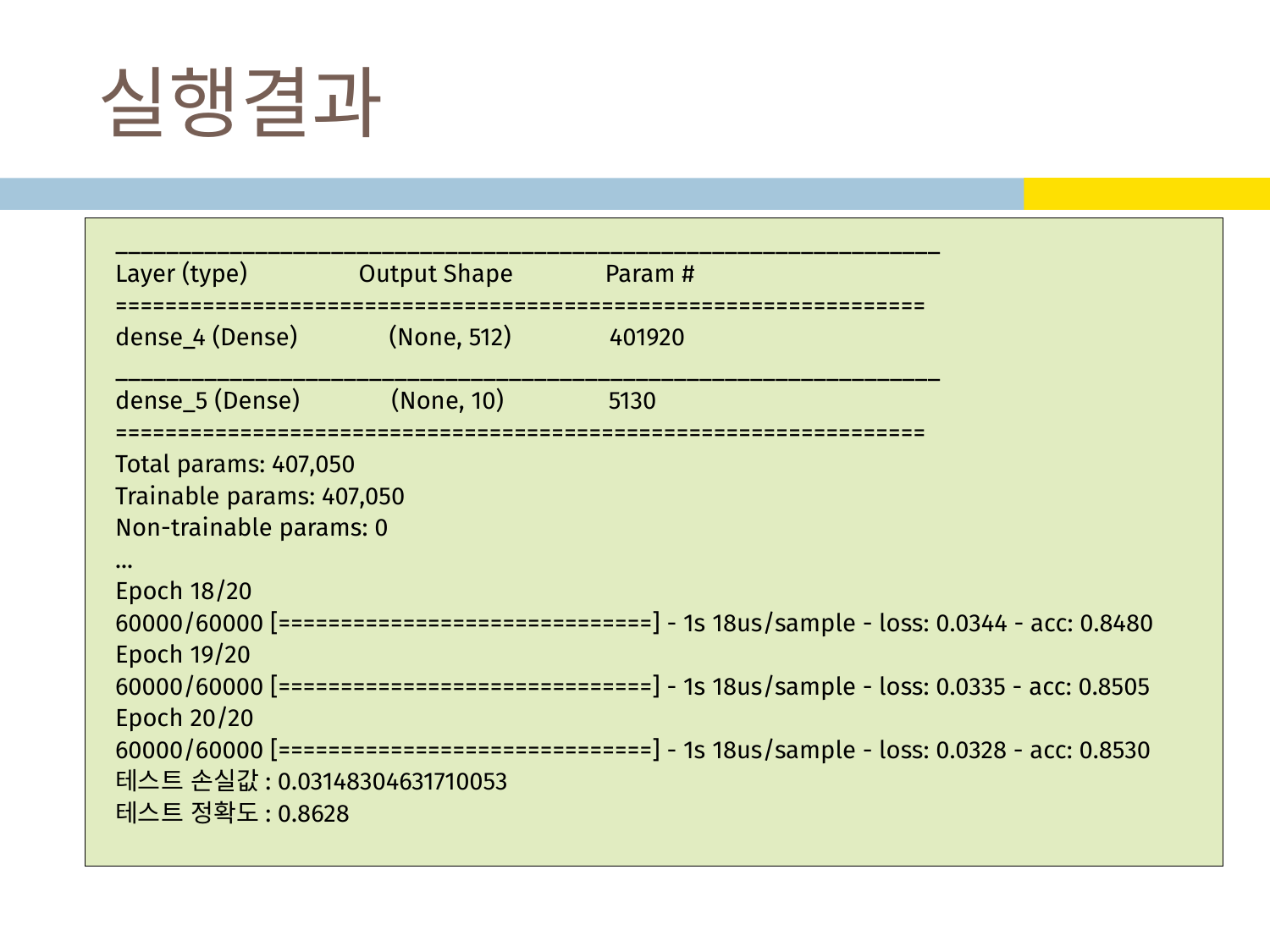

# 실행결과
_________________________________________________________________
Layer (type)                 Output Shape              Param #
=================================================================
dense_4 (Dense)              (None, 512)               401920
_________________________________________________________________
dense_5 (Dense)              (None, 10)                5130
=================================================================
Total params: 407,050
Trainable params: 407,050
Non-trainable params: 0
...
Epoch 18/20
60000/60000 [==============================] - 1s 18us/sample - loss: 0.0344 - acc: 0.8480
Epoch 19/20
60000/60000 [==============================] - 1s 18us/sample - loss: 0.0335 - acc: 0.8505
Epoch 20/20
60000/60000 [==============================] - 1s 18us/sample - loss: 0.0328 - acc: 0.8530
테스트 손실값: 0.03148304631710053
테스트 정확도: 0.8628